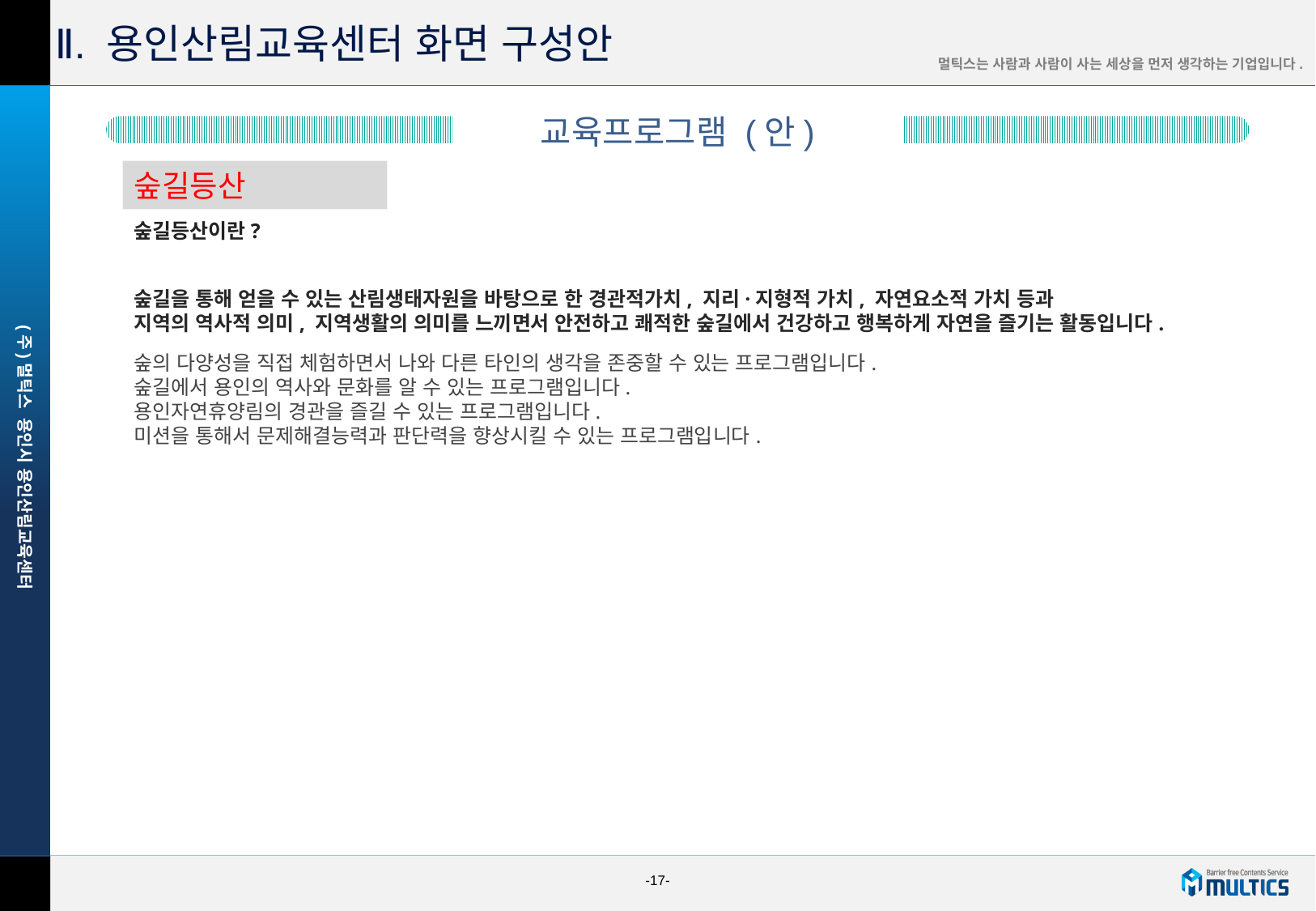

Ⅱ. 용인산림교육센터 화면 구성안
교육프로그램 (안)

숲길등산
숲길등산이란?
숲길을 통해 얻을 수 있는 산림생태자원을 바탕으로 한 경관적가치, 지리·지형적 가치, 자연요소적 가치 등과
지역의 역사적 의미, 지역생활의 의미를 느끼면서 안전하고 쾌적한 숲길에서 건강하고 행복하게 자연을 즐기는 활동입니다.
숲의 다양성을 직접 체험하면서 나와 다른 타인의 생각을 존중할 수 있는 프로그램입니다.
숲길에서 용인의 역사와 문화를 알 수 있는 프로그램입니다.
용인자연휴양림의 경관을 즐길 수 있는 프로그램입니다.
미션을 통해서 문제해결능력과 판단력을 향상시킬 수 있는 프로그램입니다.